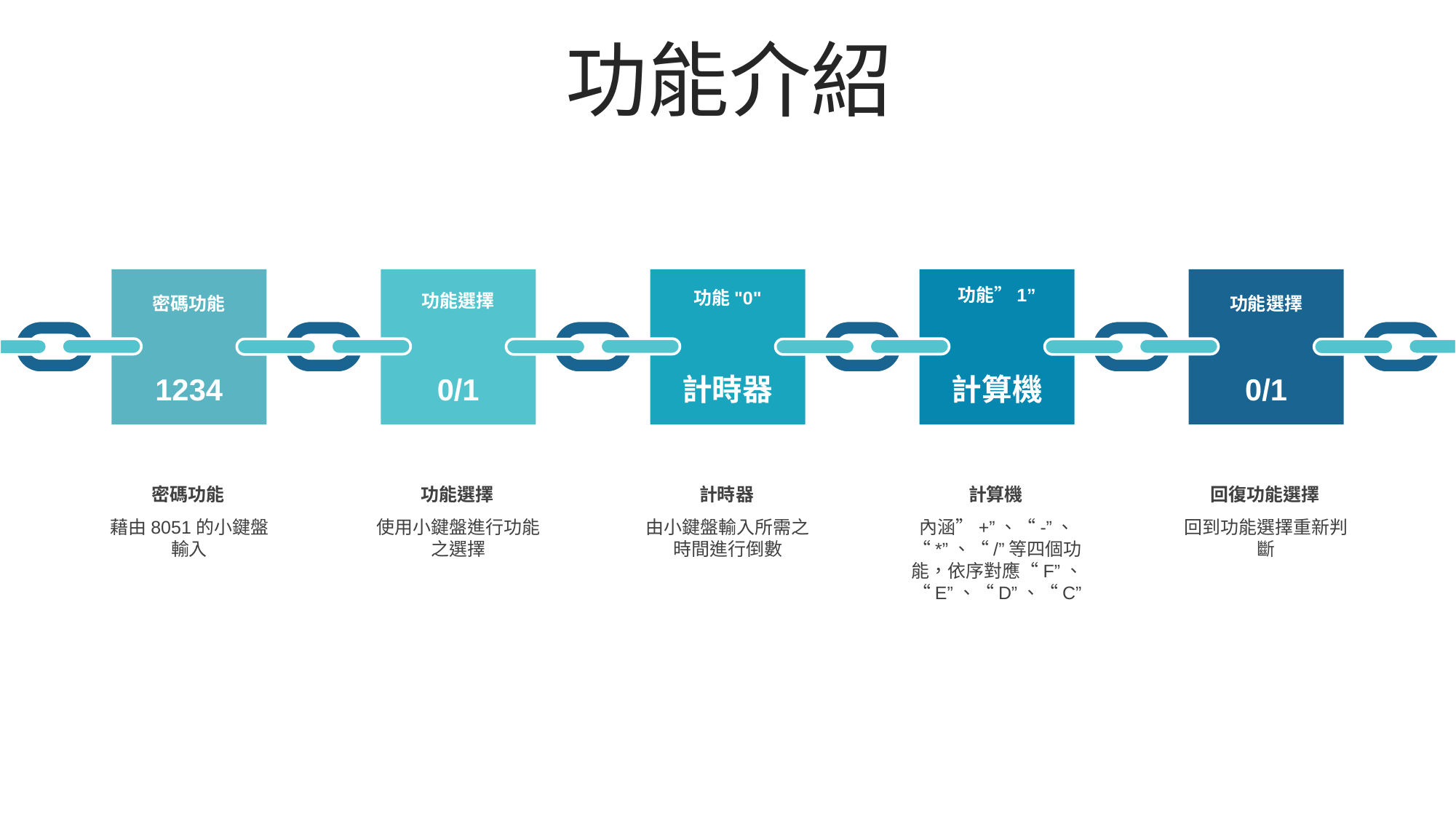

功能介紹

功能”1”
功能"0"
功能選擇
密碼功能
功能選擇

1234
0/1
計時器
計算機
0/1
密碼功能
藉由8051的小鍵盤輸入
功能選擇
使用小鍵盤進行功能之選擇
計時器
由小鍵盤輸入所需之時間進行倒數
計算機
內涵”+”、“-”、“*”、“/”等四個功能，依序對應“F”、“E”、“D”、“C”
回復功能選擇
回到功能選擇重新判斷